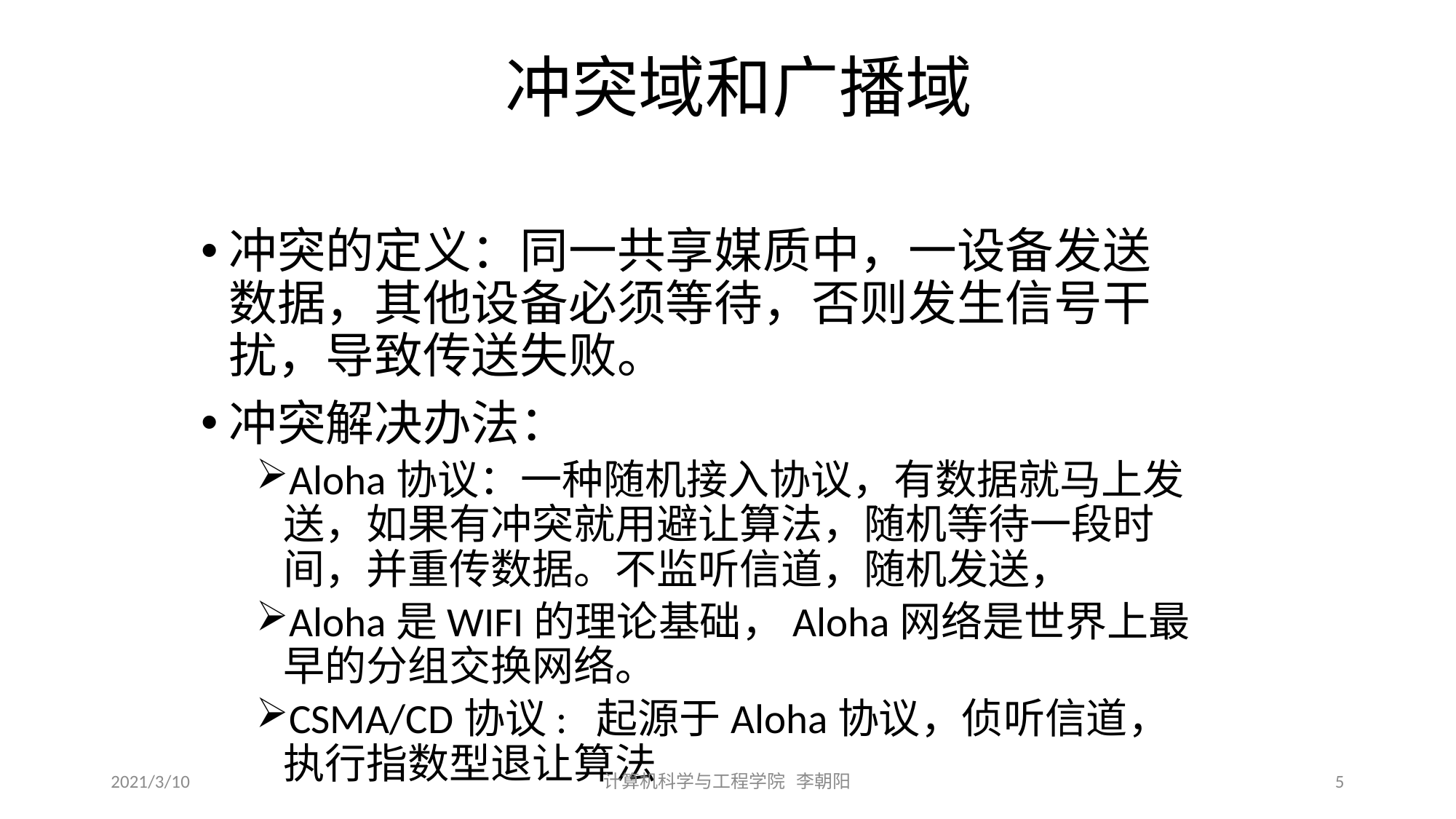

# 冲突域和广播域

冲突的定义：同一共享媒质中，一设备发送数据，其他设备必须等待，否则发生信号干扰，导致传送失败。
冲突解决办法：
Aloha协议：一种随机接入协议，有数据就马上发送，如果有冲突就用避让算法，随机等待一段时间，并重传数据。不监听信道，随机发送，
Aloha是WIFI的理论基础，Aloha网络是世界上最早的分组交换网络。
CSMA/CD协议:  起源于Aloha协议，侦听信道，执行指数型退让算法

2021/3/10
计算机科学与工程学院  李朝阳
5